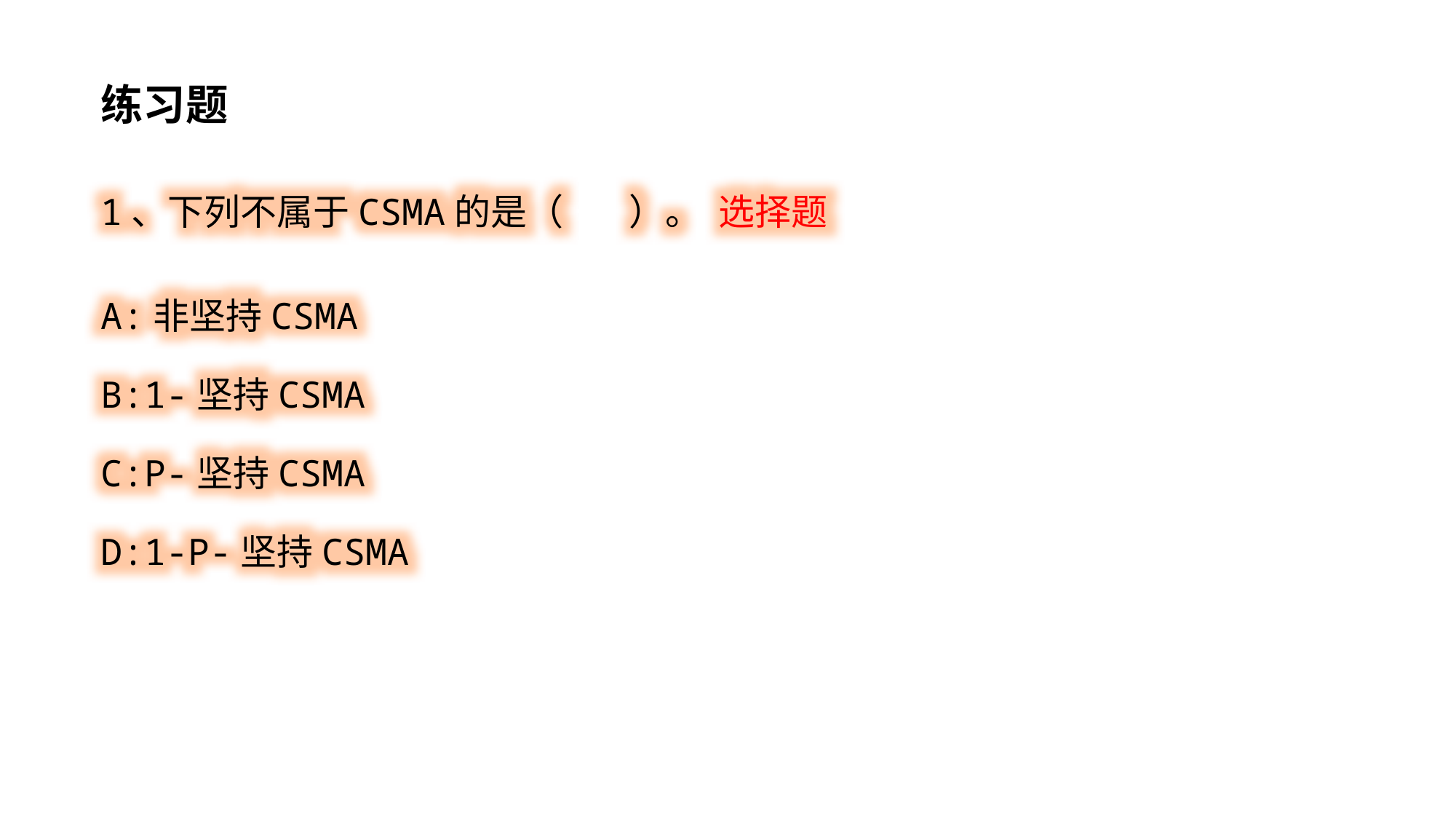

练习题
1、下列不属于CSMA的是（        ）。  选择题

A:非坚持CSMA

B:1-坚持CSMA

C:P-坚持CSMA

D:1-P-坚持CSMA